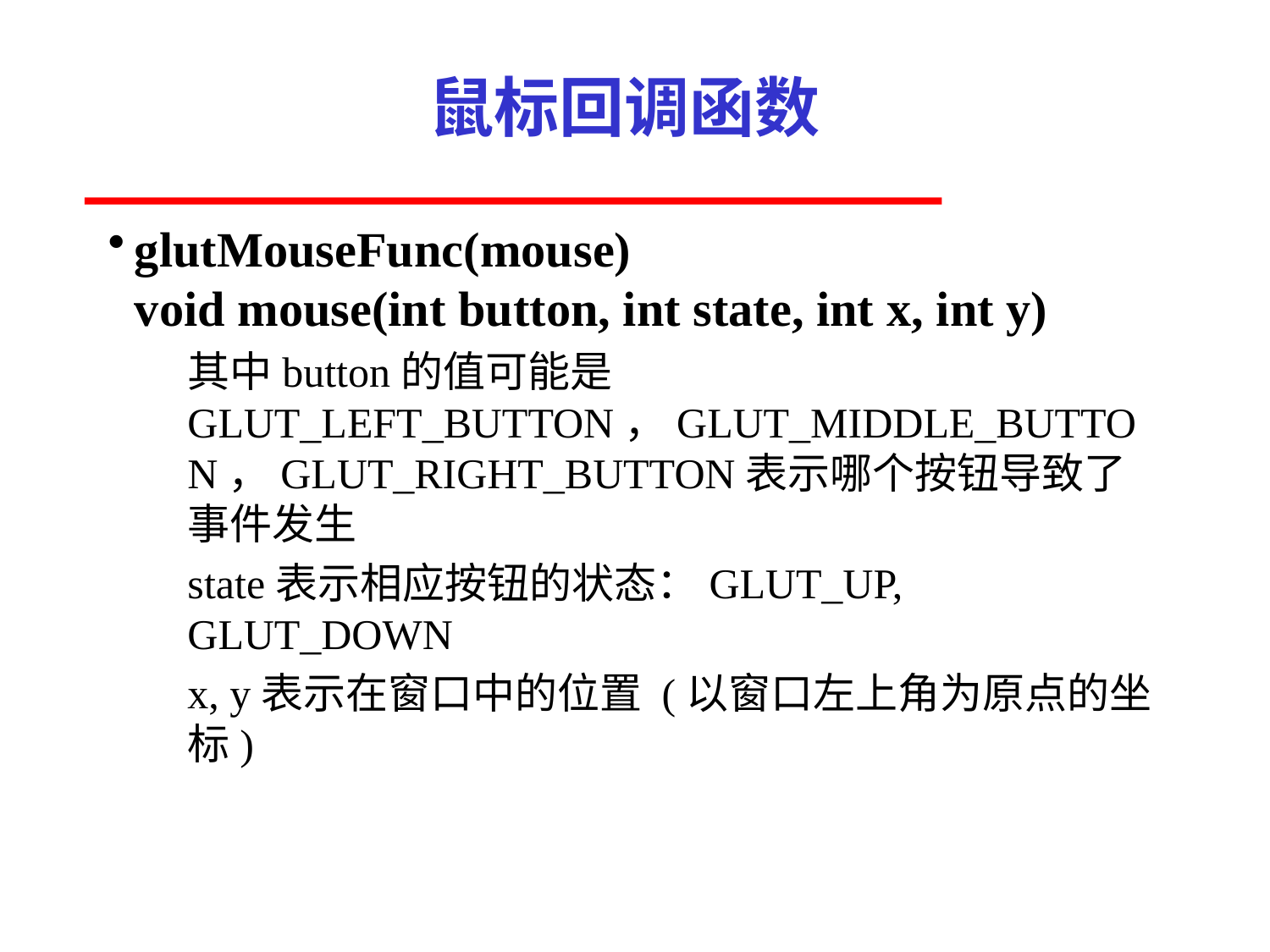

# 鼠标回调函数
glutMouseFunc(mouse)
void mouse(int button, int state, int x, int y)
其中button的值可能是GLUT_LEFT_BUTTON，GLUT_MIDDLE_BUTTON，GLUT_RIGHT_BUTTON表示哪个按钮导致了事件发生
state表示相应按钮的状态：GLUT_UP, GLUT_DOWN
x, y表示在窗口中的位置 (以窗口左上角为原点的坐标)
43